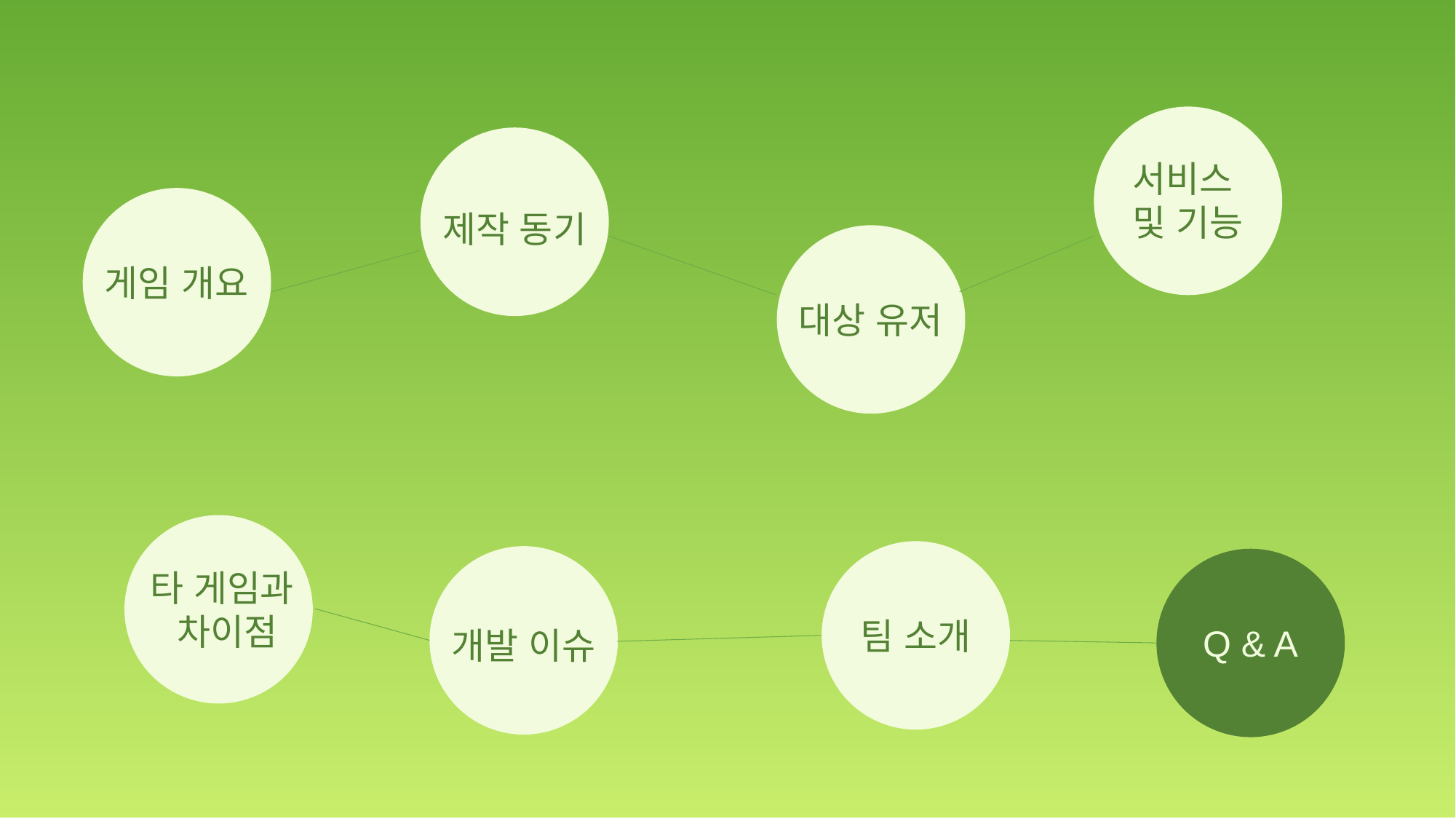

서비스
및 기능

제작 동기

게임 개요
대상 유저

타 게임과
차이점
팀 소개
Q & A
개발 이슈